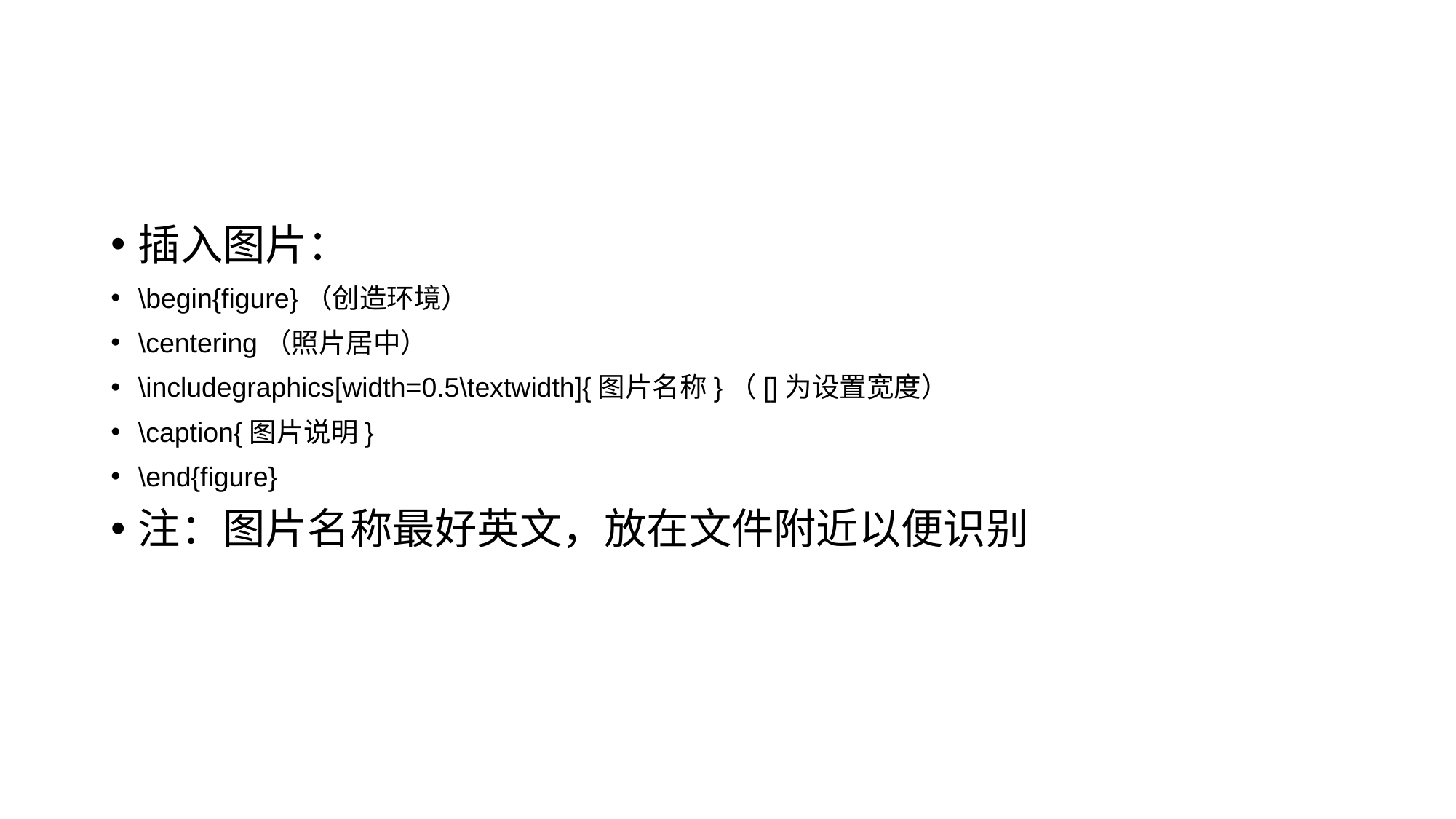

#
插入图片：
\begin{figure}（创造环境）
\centering（照片居中）
\includegraphics[width=0.5\textwidth]{图片名称}（[]为设置宽度）
\caption{图片说明}
\end{figure}
注：图片名称最好英文，放在文件附近以便识别